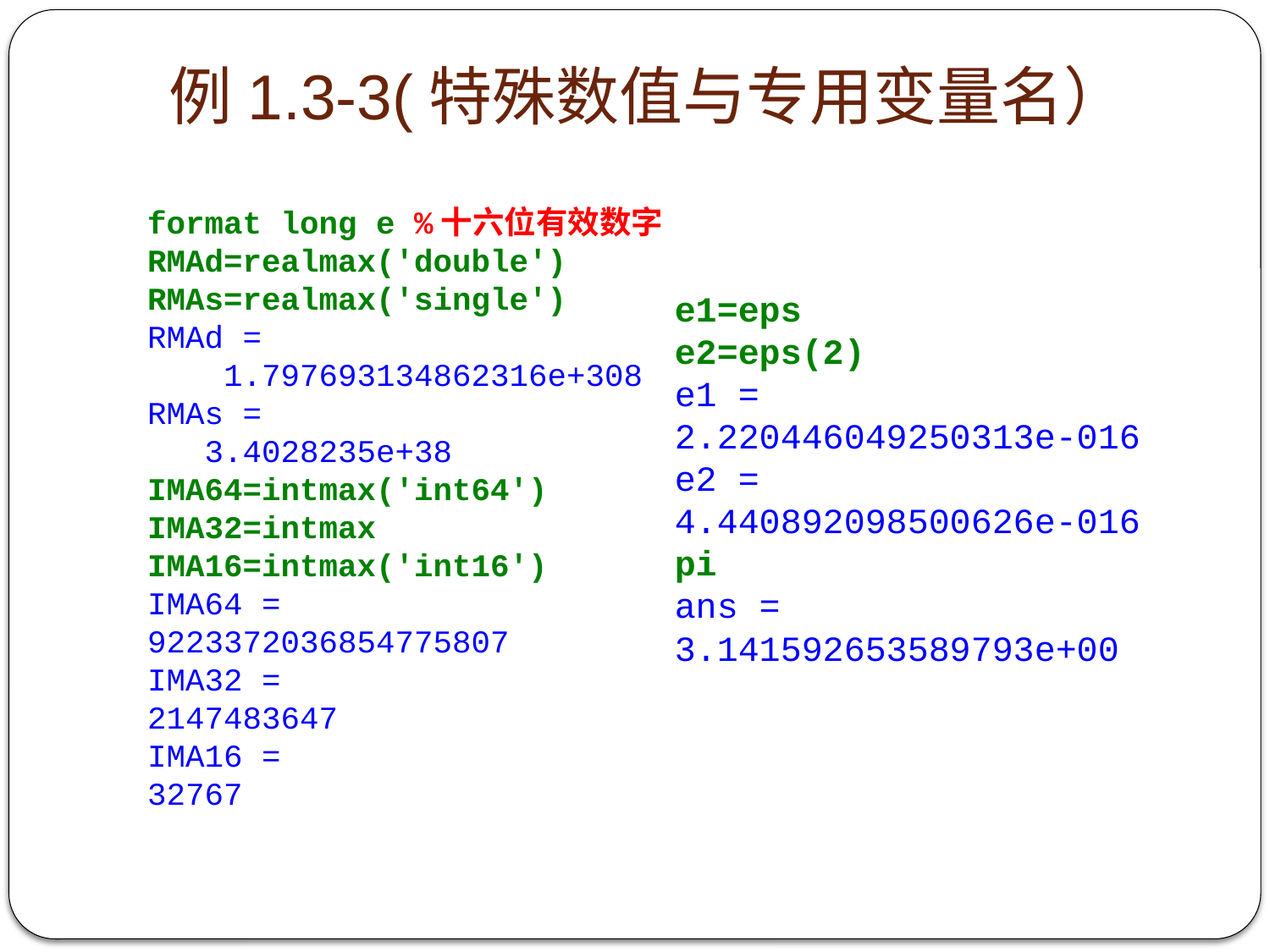

# 例1.3-3(特殊数值与专用变量名）
format long e %十六位有效数字
RMAd=realmax('double')
RMAs=realmax('single')
RMAd =
    1.797693134862316e+308
RMAs =
   3.4028235e+38
IMA64=intmax('int64')
IMA32=intmax
IMA16=intmax('int16')
IMA64 =
9223372036854775807
IMA32 =
2147483647
IMA16 =
32767

e1=eps
e2=eps(2)
e1 =
2.220446049250313e-016
e2 =
4.440892098500626e-016
pi
ans =
3.141592653589793e+00